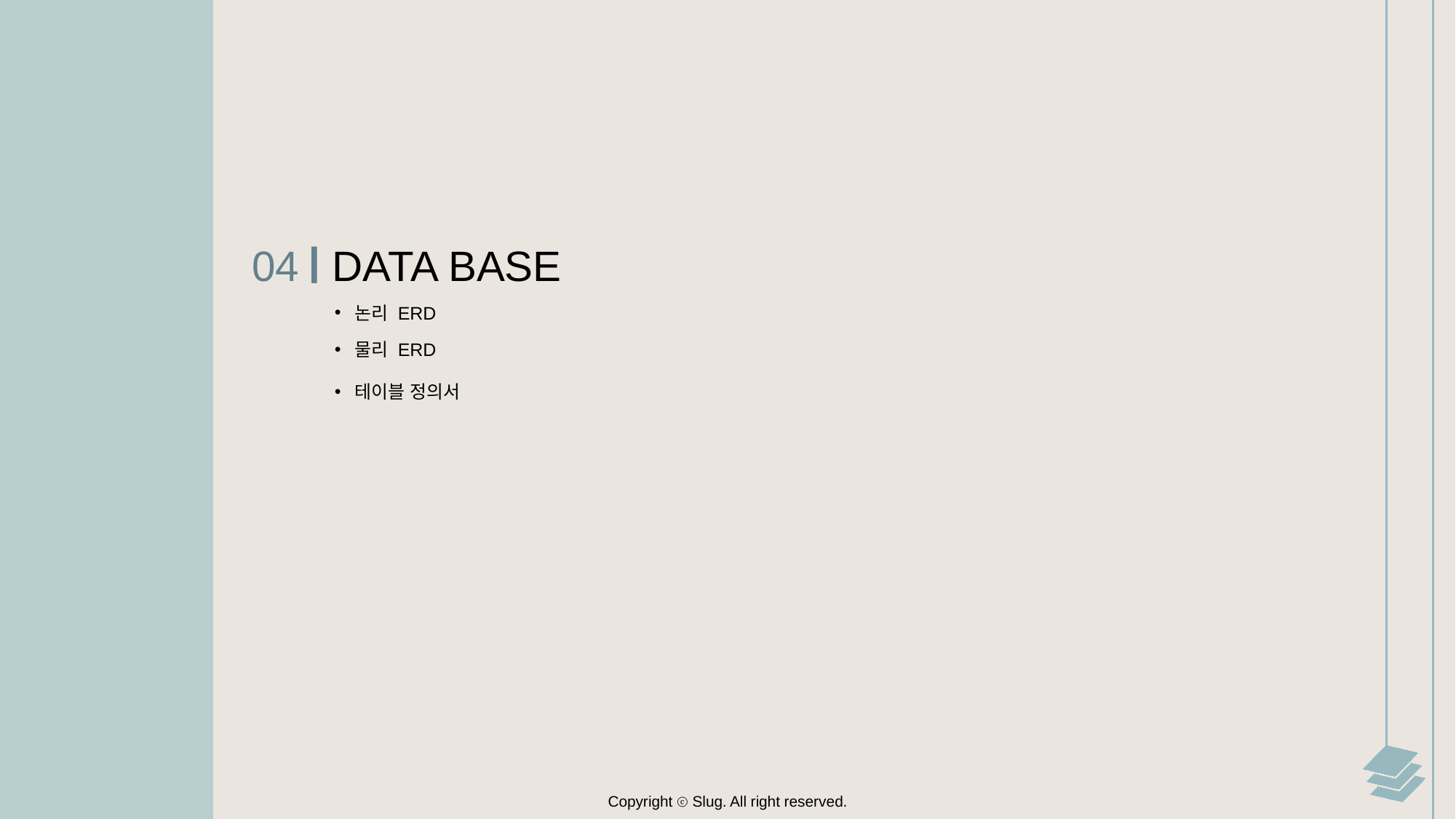

04
DATA BASE

논리 ERD
물리 ERD
테이블 정의서

Copyright ⓒ Slug. All right reserved.